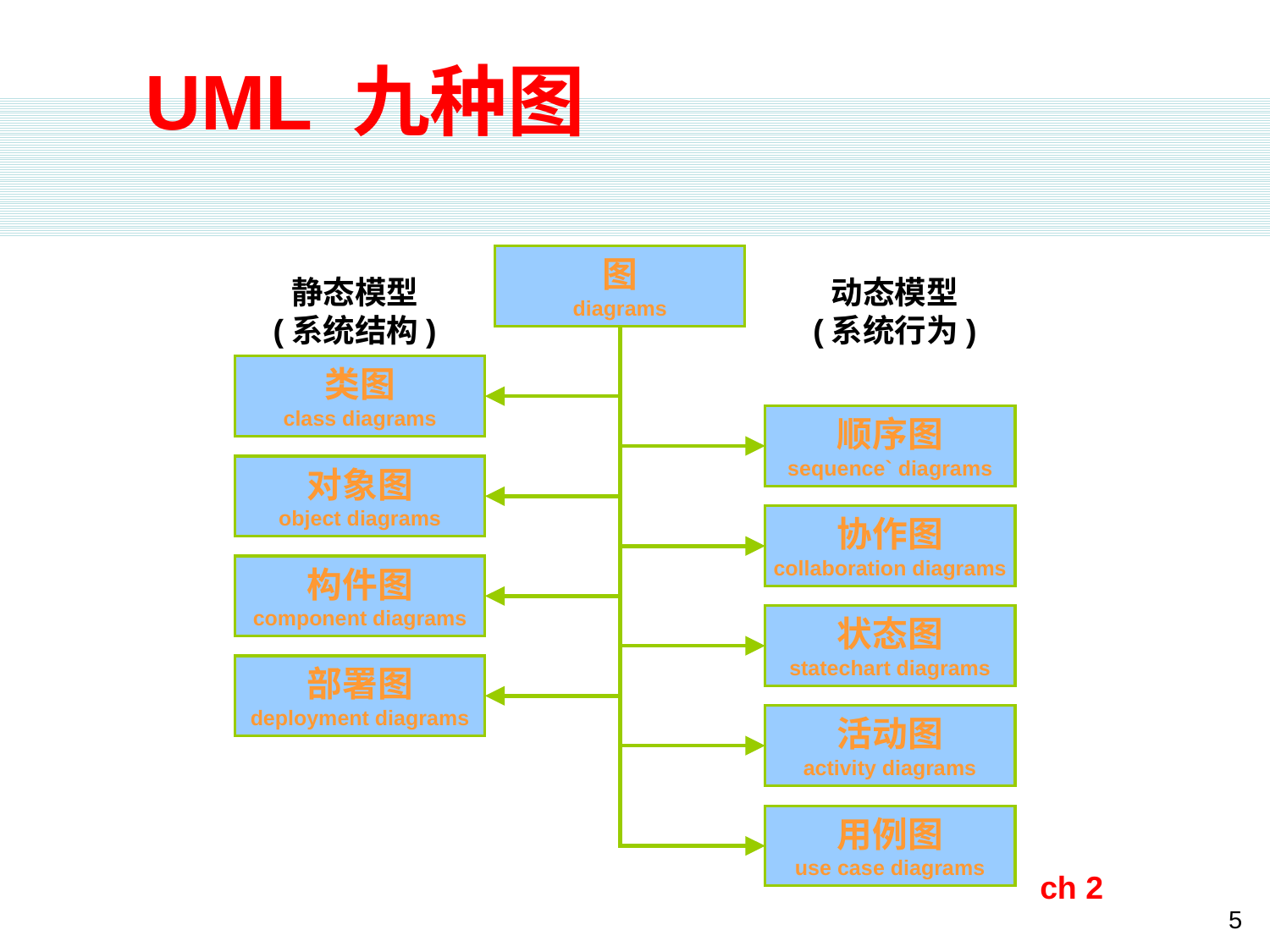

# UML 九种图
图
diagrams
静态模型
(系统结构)
动态模型
(系统行为)
类图
class diagrams
顺序图
sequence` diagrams
对象图
object diagrams
协作图
collaboration diagrams
构件图
component diagrams
状态图
statechart diagrams
部署图
deployment diagrams
活动图
activity diagrams
用例图
use case diagrams
ch 2
5